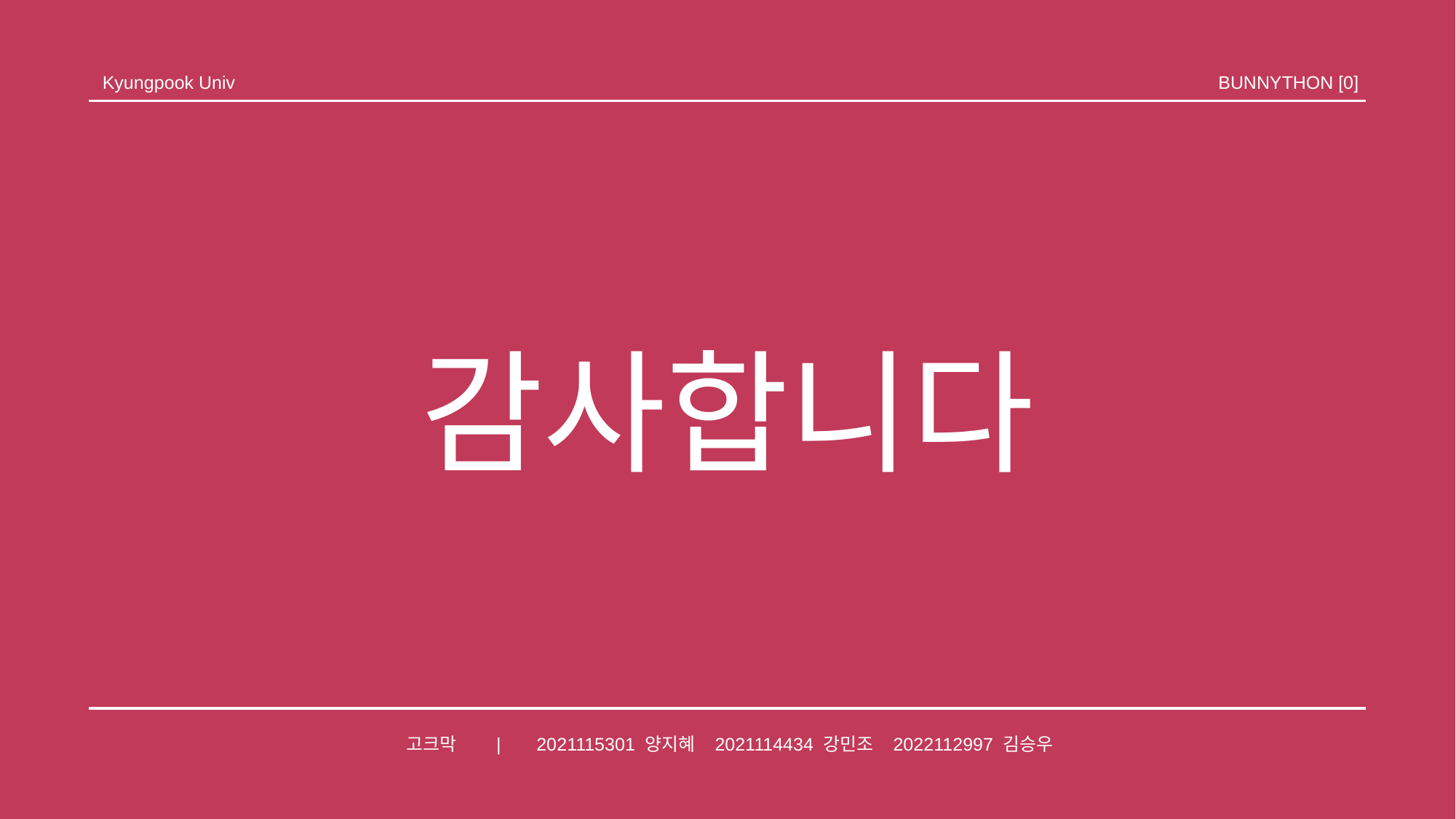

Kyungpook Univ
BUNNYTHON [0]
감사합니다
고크막       |       2021115301 양지혜   2021114434 강민조   2022112997 김승우